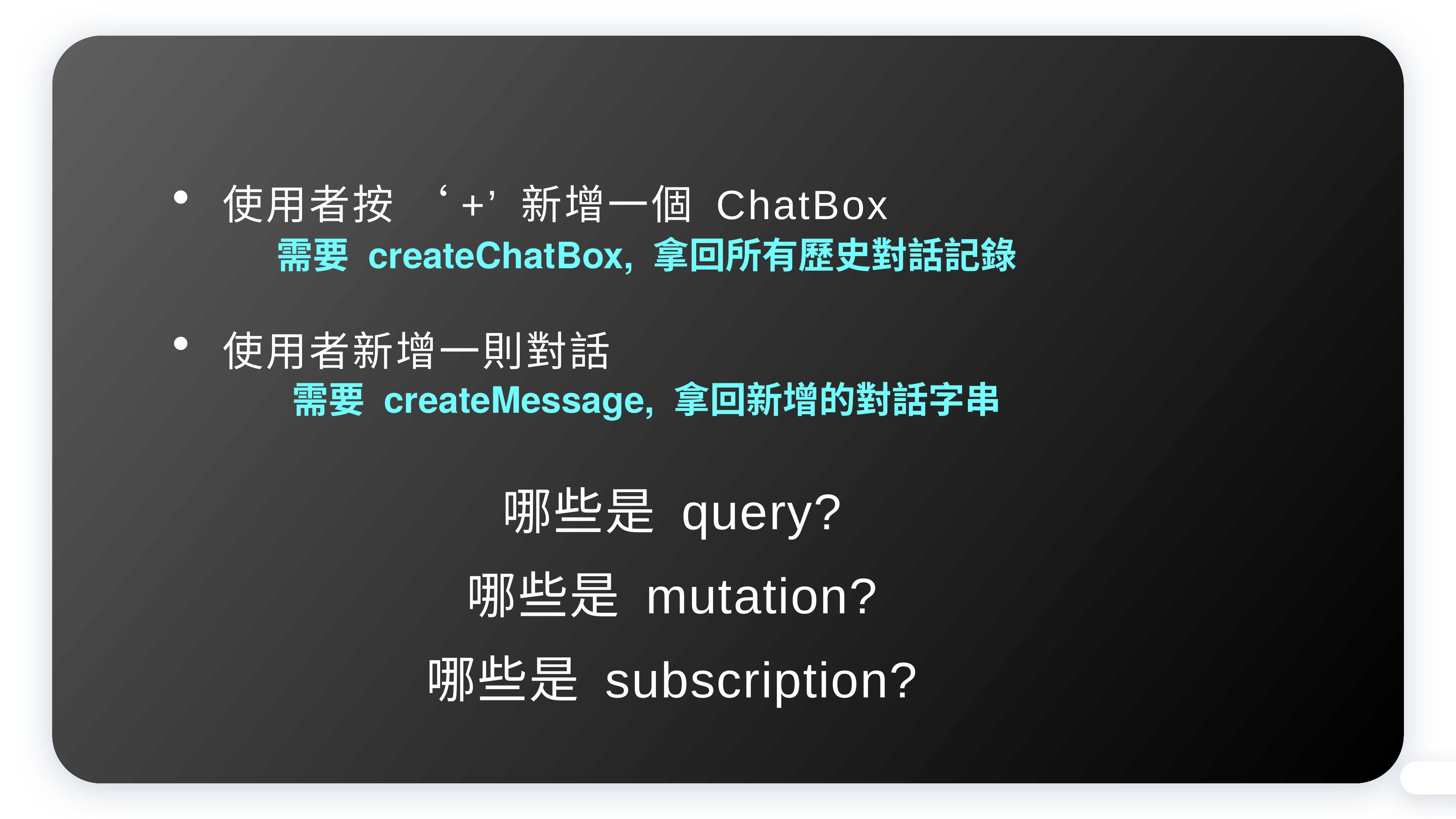

使用者按 ‘+’ 新增一個 ChatBox
需要 createChatBox, 拿回所有歷史對話記錄
使用者新增一則對話
需要 createMessage, 拿回新增的對話字串
哪些是 query?
哪些是 mutation?
哪些是 subscription?
17